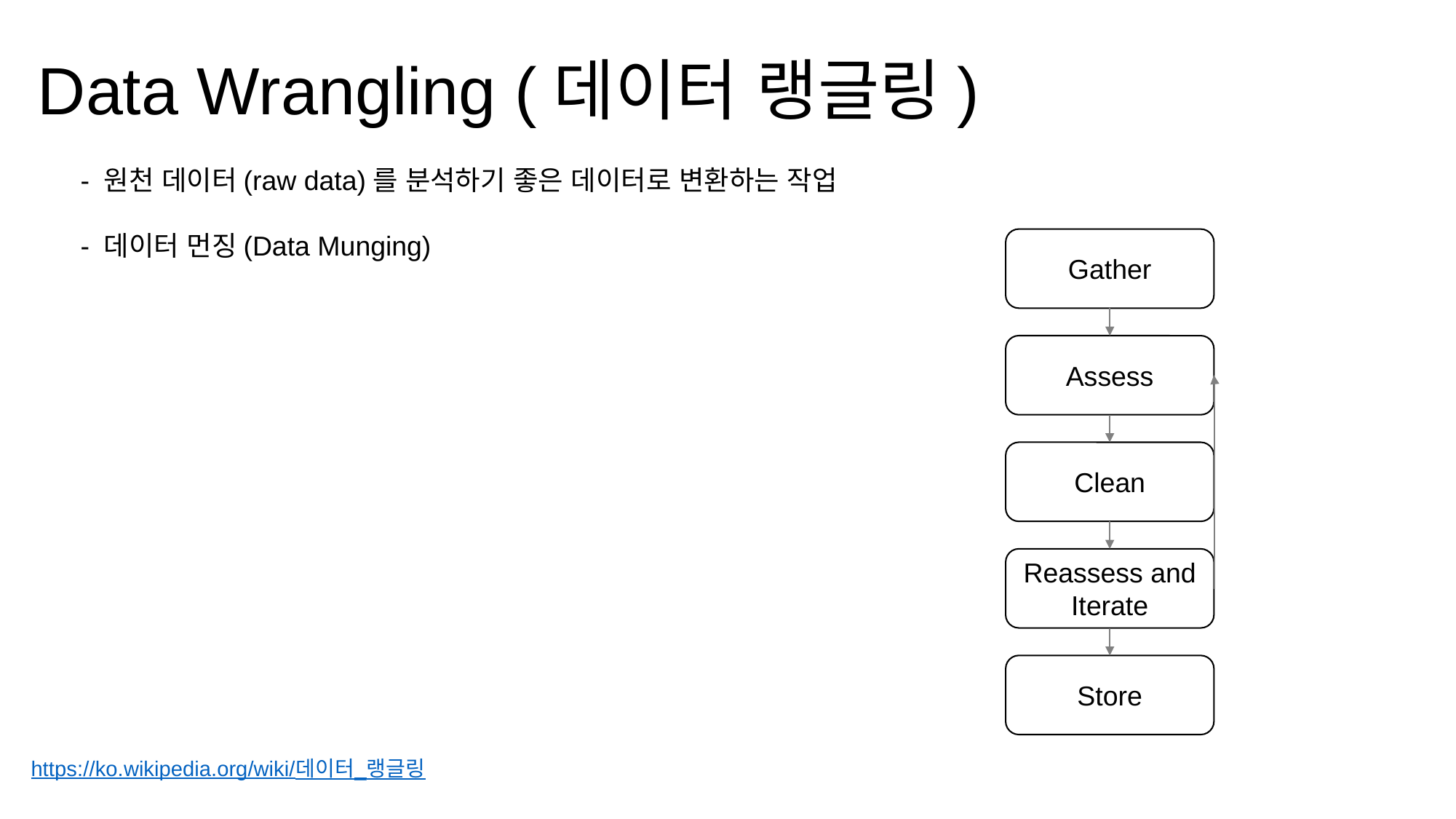

Data Wrangling (데이터 랭글링)
- 원천 데이터(raw data)를 분석하기 좋은 데이터로 변환하는 작업

- 데이터 먼징(Data Munging)
Gather
Assess
Clean
Reassess and Iterate
Store
https://ko.wikipedia.org/wiki/데이터_랭글링